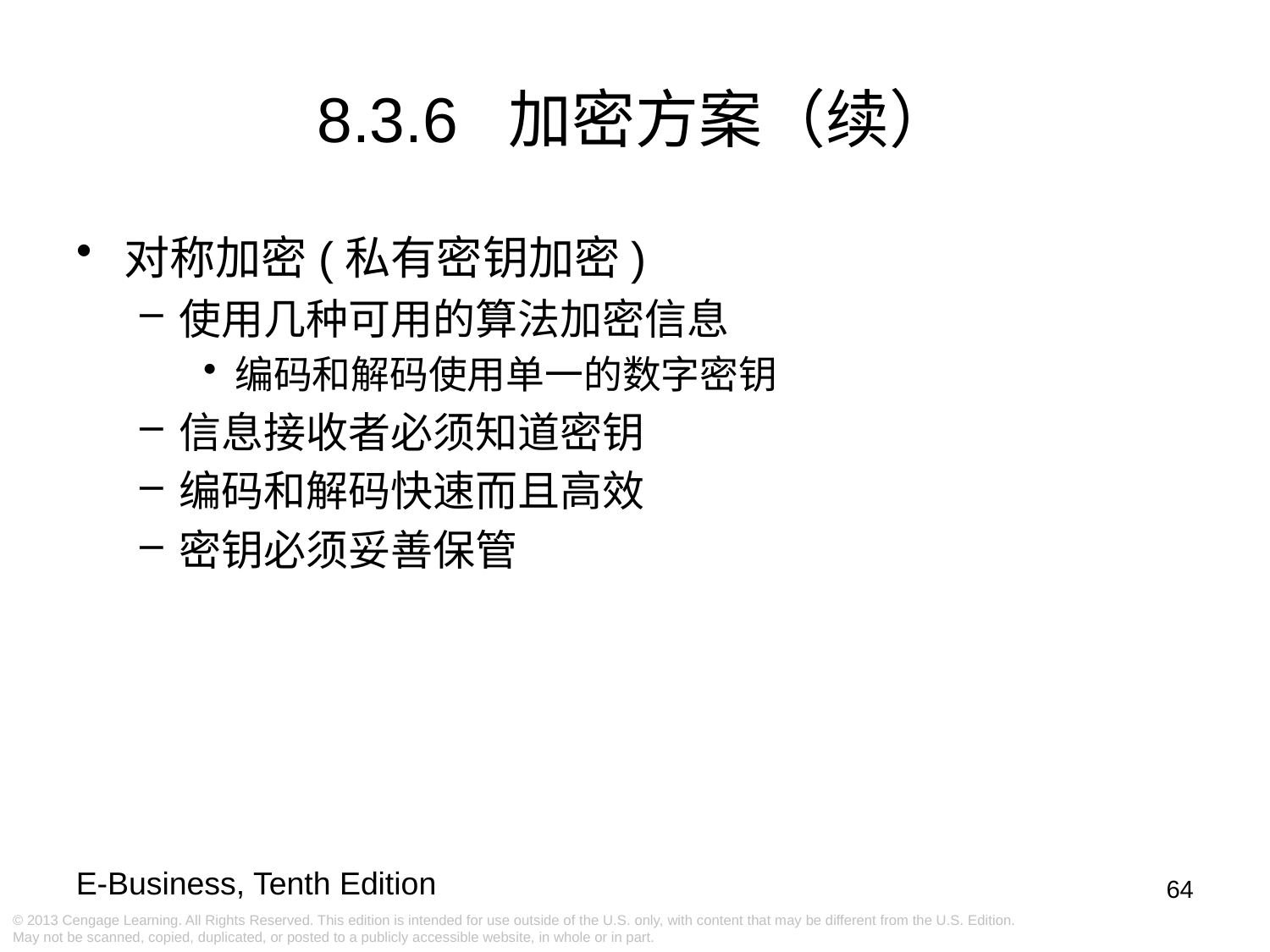

8.3.6  加密方案（续）
对称加密(私有密钥加密)
使用几种可用的算法加密信息
编码和解码使用单一的数字密钥
信息接收者必须知道密钥
编码和解码快速而且高效
密钥必须妥善保管
64